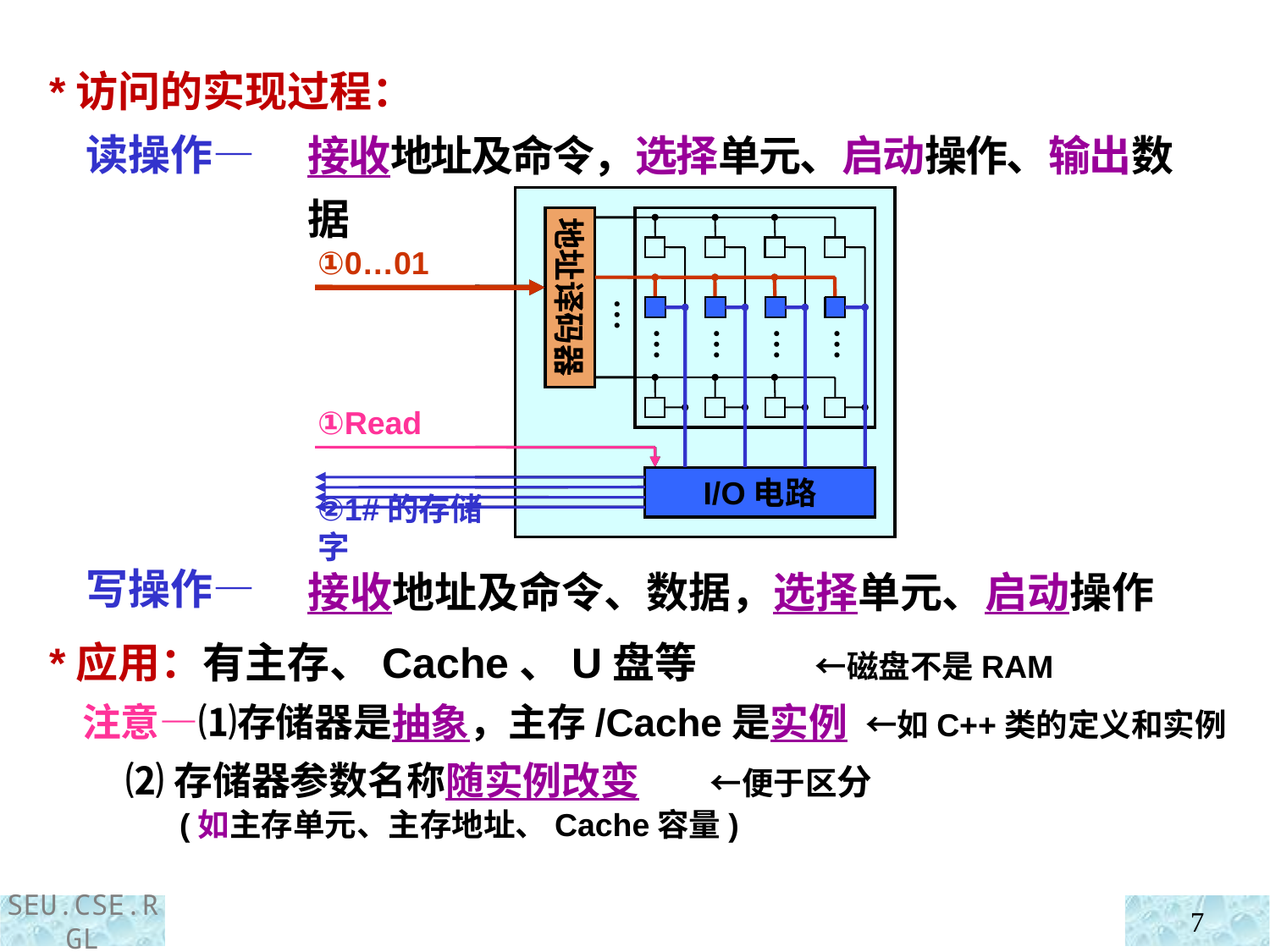

*访问的实现过程：
    读操作—

    写操作—
接收地址及命令，选择单元、启动操作、输出数据

地址译码器

…

…
…
…
…

I/O电路

地址译码器
①0…01

①Read

I/O电路

②1#的存储字
接收地址及命令、数据，选择单元、启动操作
 *应用：有主存、Cache、U盘等             ←磁盘不是RAM
    注意—⑴存储器是抽象，主存/Cache是实例  ←如C++类的定义和实例
          ⑵存储器参数名称随实例改变        ←便于区分
                (如主存单元、主存地址、Cache容量)
7